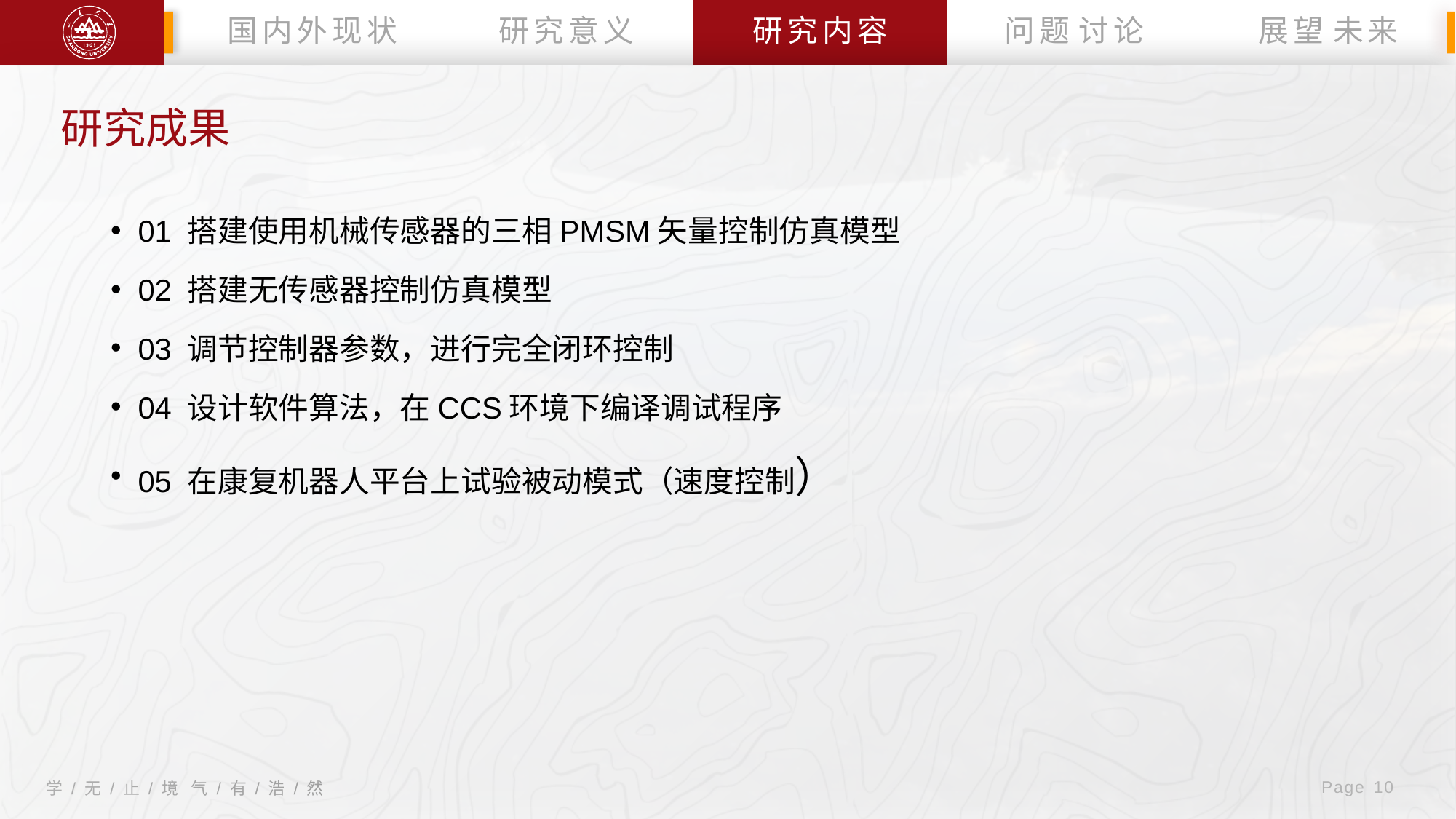

国内外现状
研究意义
研究内容
问题 讨论
展望 未来
研究成果
01 搭建使用机械传感器的三相PMSM矢量控制仿真模型
02 搭建无传感器控制仿真模型
03 调节控制器参数，进行完全闭环控制
04 设计软件算法，在CCS环境下编译调试程序
05 在康复机器人平台上试验被动模式（速度控制）
  Page  10